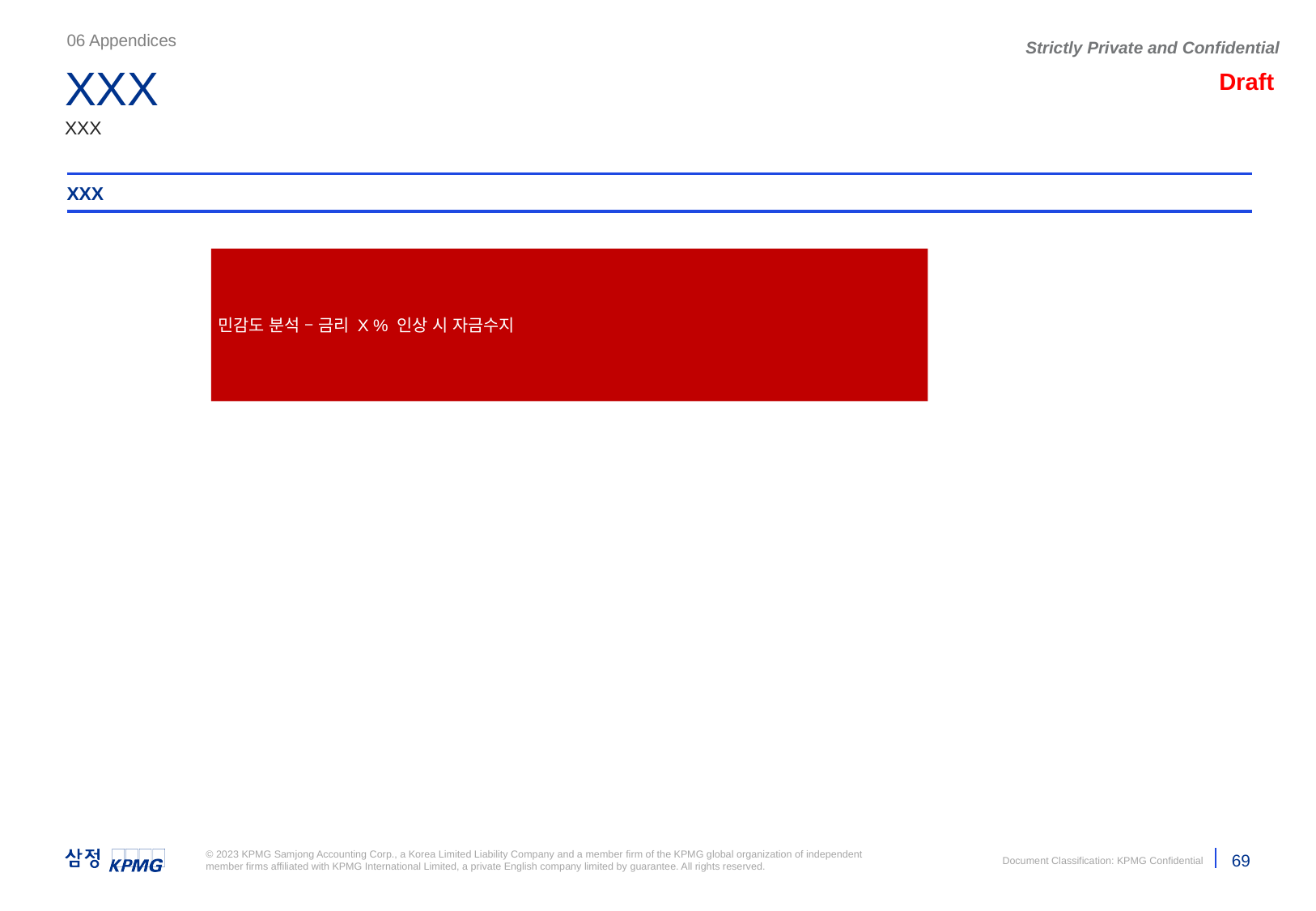

06 Appendices
XXX
XXX
XXX
민감도 분석 – 금리 X % 인상 시 자금수지